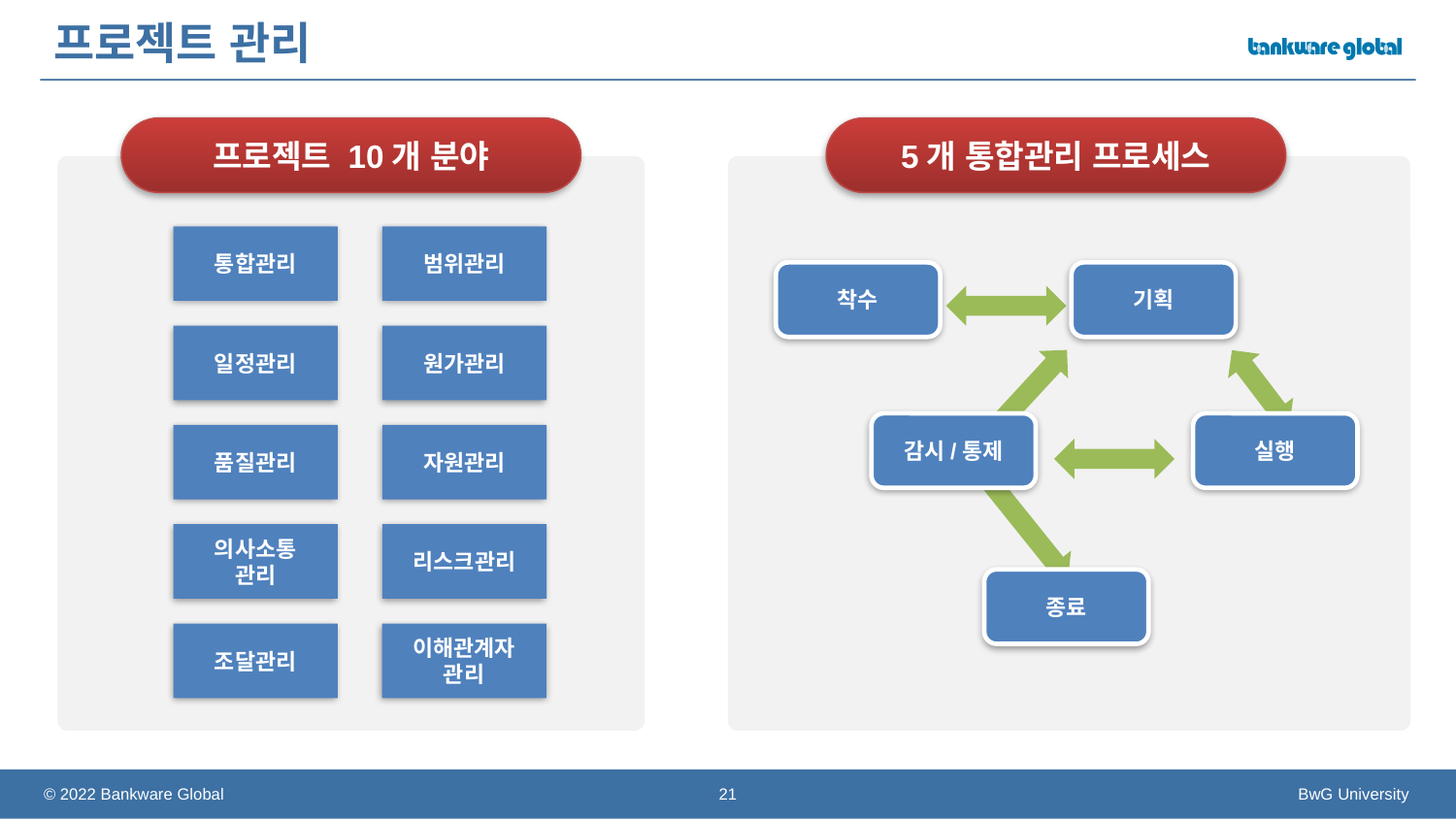

# 프로젝트 관리
프로젝트 10개 분야
5개 통합관리 프로세스

통합관리
범위관리
착수
기획

일정관리
원가관리

감시/통제
실행
품질관리
자원관리

의사소통
관리
리스크관리
종료
조달관리
이해관계자
관리
21